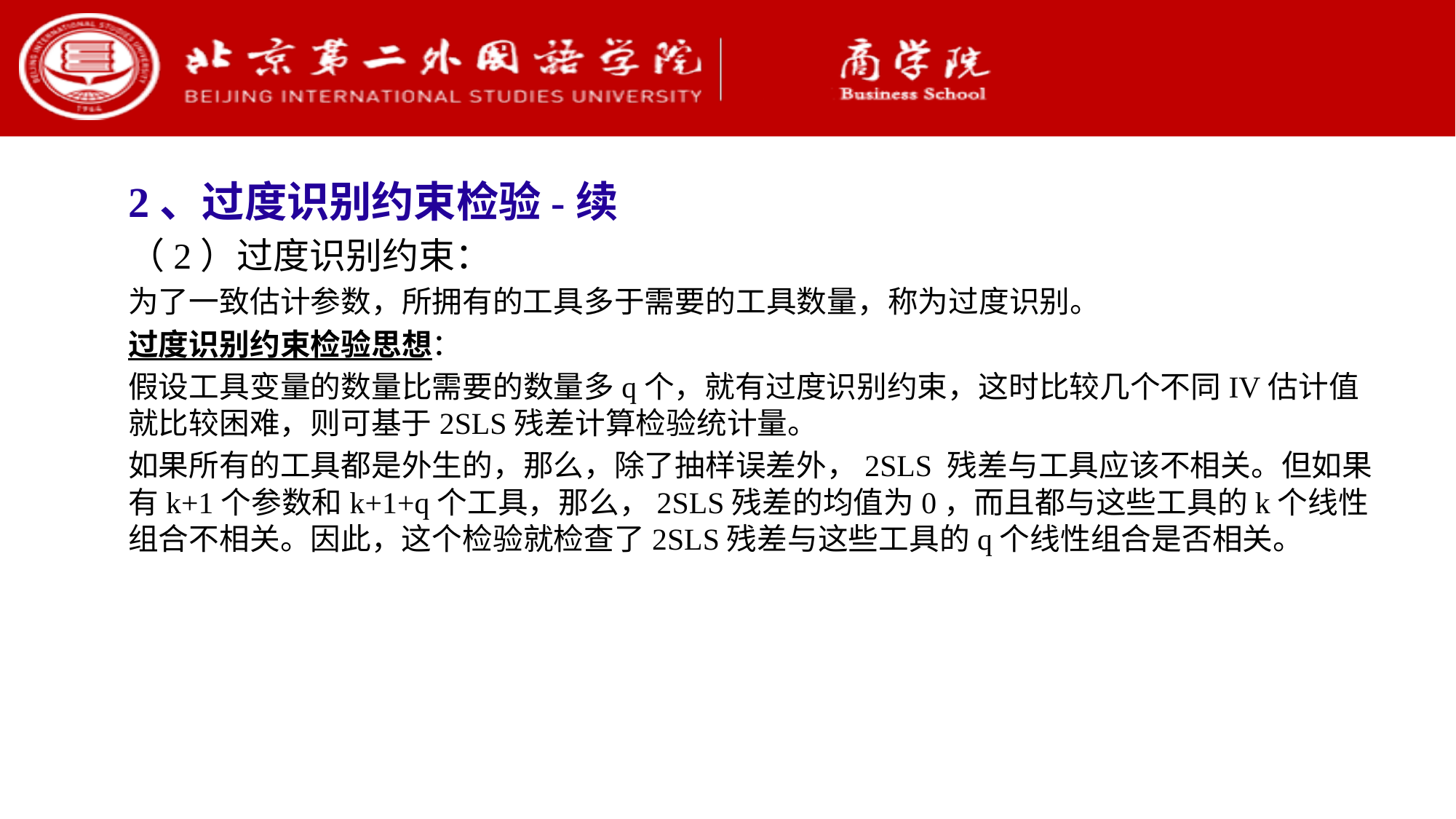

2、过度识别约束检验-续
（2）过度识别约束：
为了一致估计参数，所拥有的工具多于需要的工具数量，称为过度识别。
过度识别约束检验思想：
假设工具变量的数量比需要的数量多q个，就有过度识别约束，这时比较几个不同IV估计值就比较困难，则可基于2SLS残差计算检验统计量。
如果所有的工具都是外生的，那么，除了抽样误差外，2SLS 残差与工具应该不相关。但如果有k+1个参数和k+1+q个工具，那么，2SLS残差的均值为0，而且都与这些工具的k个线性组合不相关。因此，这个检验就检查了2SLS残差与这些工具的q个线性组合是否相关。